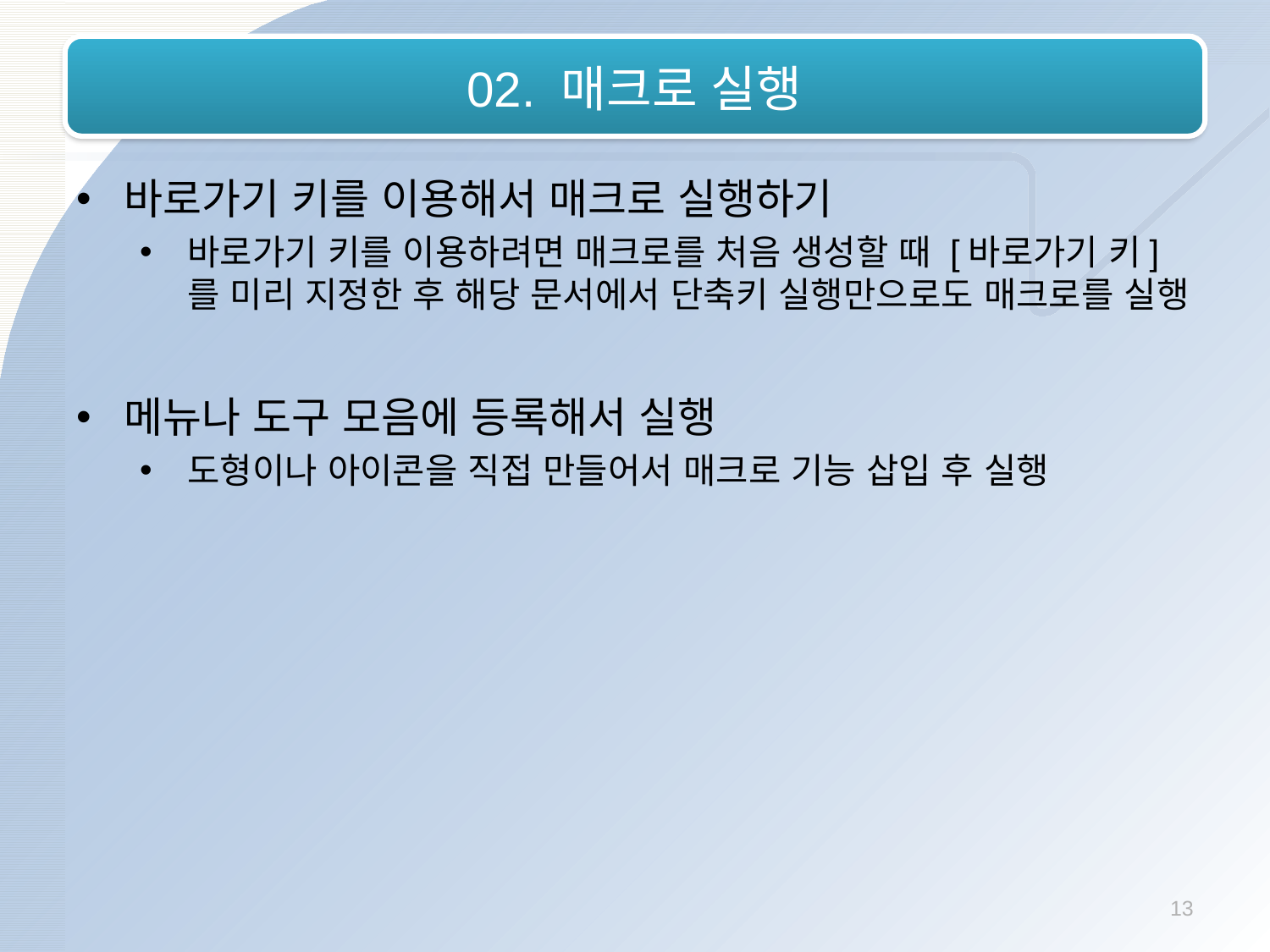

# 02. 매크로 실행
바로가기 키를 이용해서 매크로 실행하기
바로가기 키를 이용하려면 매크로를 처음 생성할 때 [바로가기 키]를 미리 지정한 후 해당 문서에서 단축키 실행만으로도 매크로를 실행

메뉴나 도구 모음에 등록해서 실행
도형이나 아이콘을 직접 만들어서 매크로 기능 삽입 후 실행
13